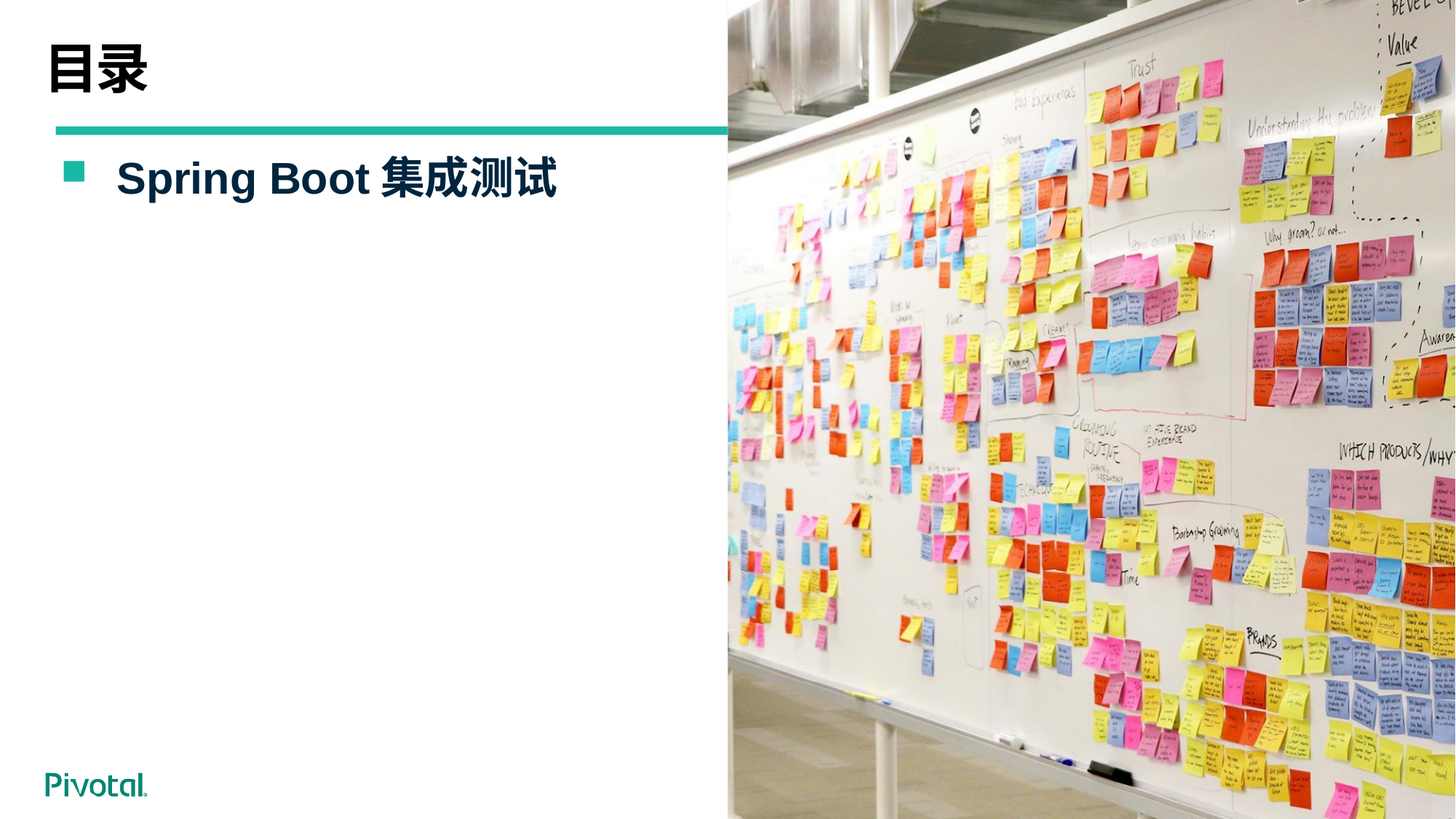

# 目录
Spring Boot集成测试
Cover w/ Image
25